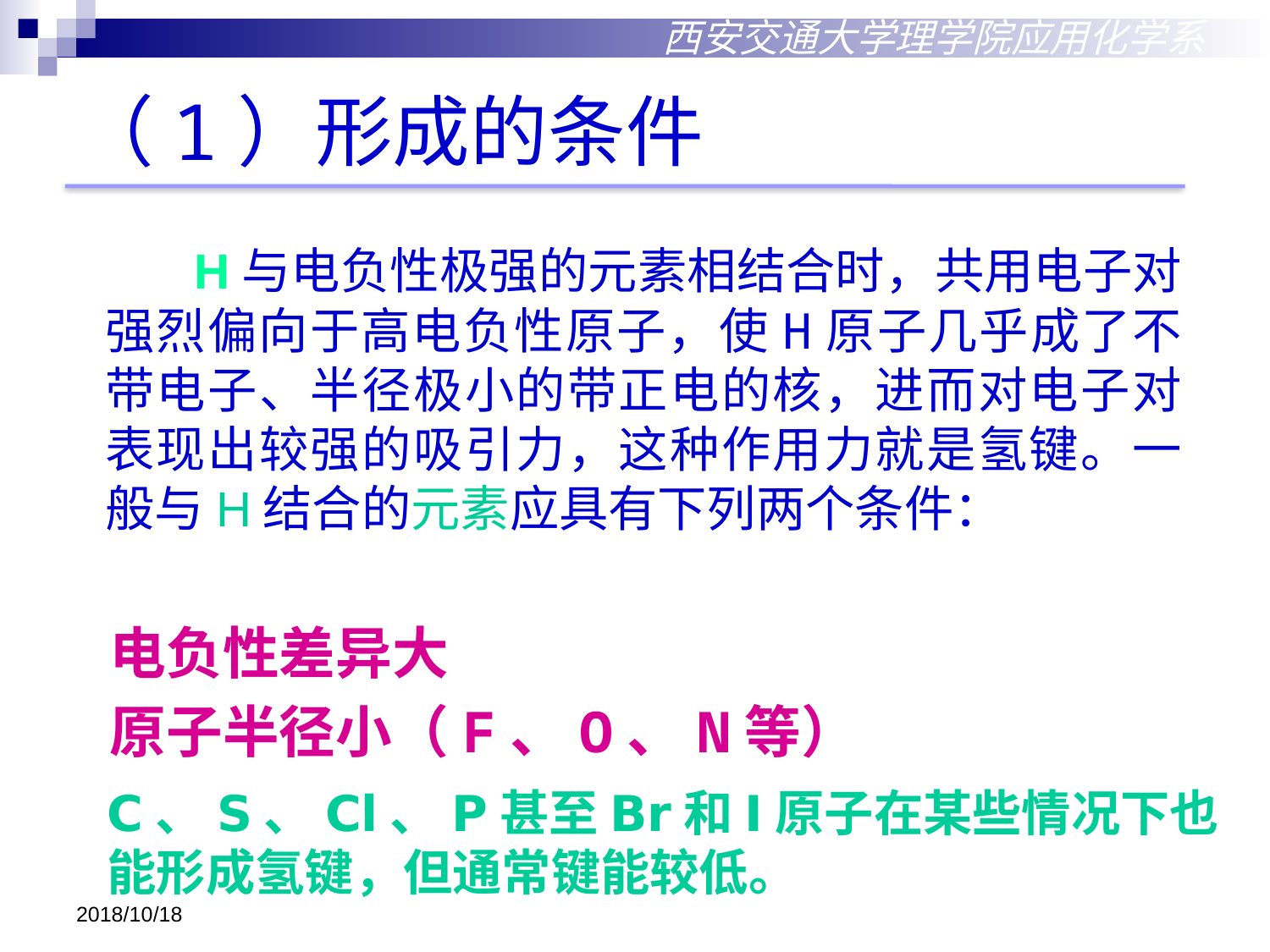

西安交通大学理学院应用化学系
# （1）形成的条件

    H与电负性极强的元素相结合时，共用电子对强烈偏向于高电负性原子，使H原子几乎成了不带电子、半径极小的带正电的核，进而对电子对表现出较强的吸引力，这种作用力就是氢键。一般与H结合的元素应具有下列两个条件：

   电负性差异大
   原子半径小（F、O、N等）
C、S、Cl、P甚至Br和I原子在某些情况下也能形成氢键，但通常键能较低。
2018/10/18